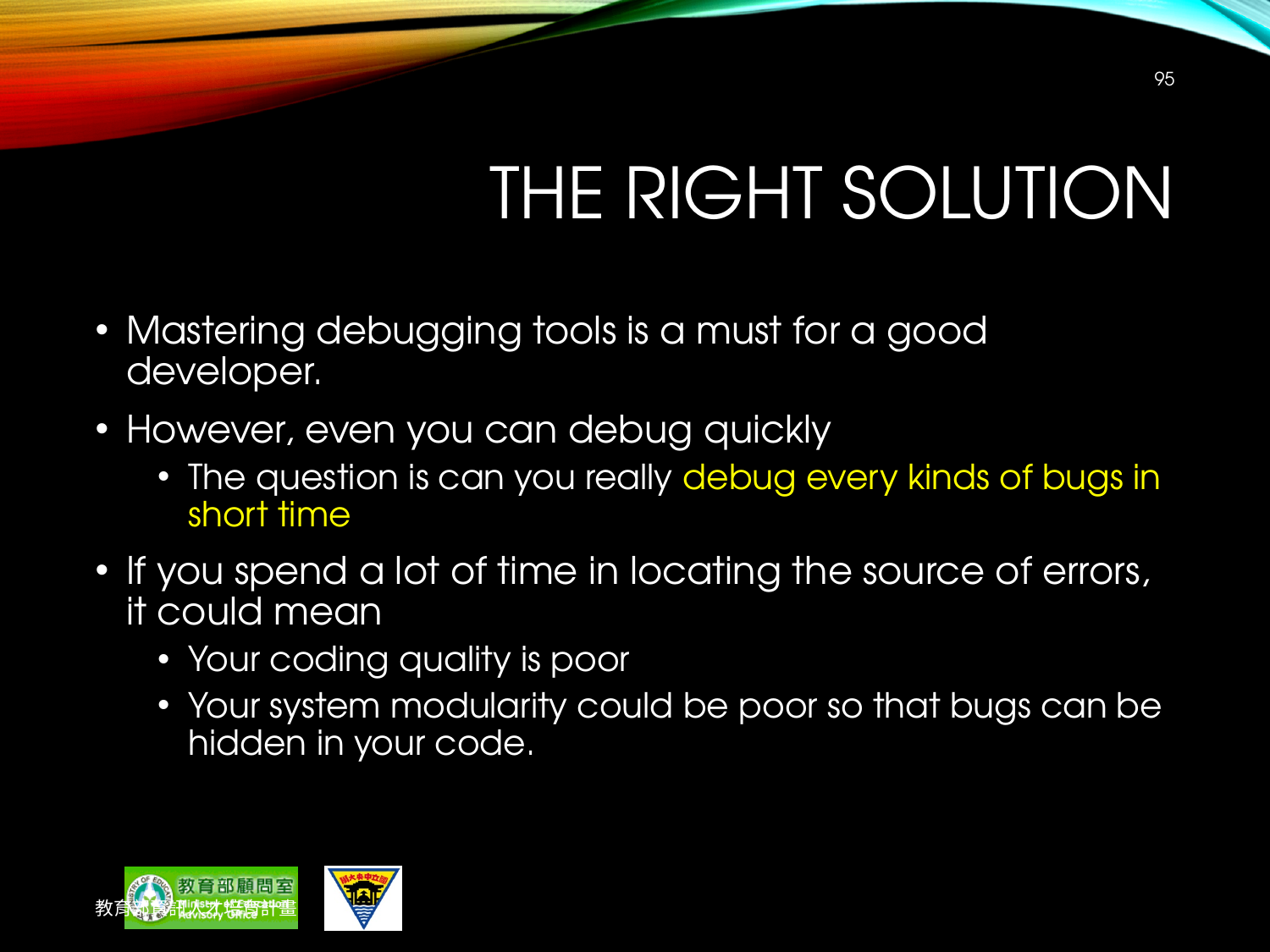

95
# The Right Solution
Mastering debugging tools is a must for a good developer.
However, even you can debug quickly
The question is can you really debug every kinds of bugs in short time
If you spend a lot of time in locating the source of errors, it could mean
Your coding quality is poor
Your system modularity could be poor so that bugs can be hidden in your code.

教育部資訊人才培育計畫